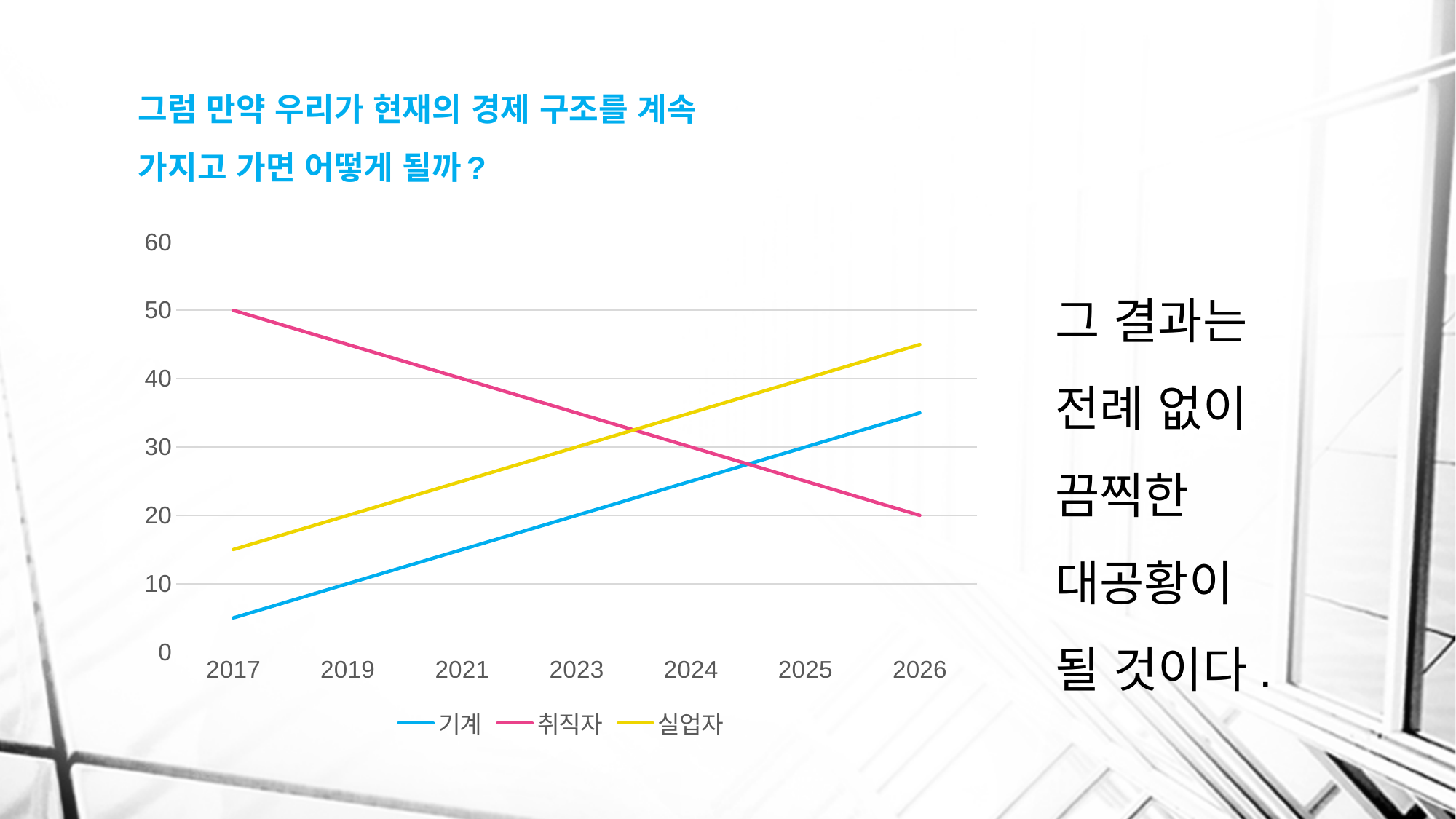

# 그럼 만약 우리가 현재의 경제 구조를 계속 가지고 가면 어떻게 될까?

### Chart

| Category | 기계 | 취직자 | 실업자 |
|---|---|---|---|
| 2017 | 5.0 | 50.0 | 15.0 |
| 2019 | 10.0 | 45.0 | 20.0 |
| 2021 | 15.0 | 40.0 | 25.0 |
| 2023 | 20.0 | 35.0 | 30.0 |
| 2024 | 25.0 | 30.0 | 35.0 |
| 2025 | 30.0 | 25.0 | 40.0 |
| 2026 | 35.0 | 20.0 | 45.0 |
그 결과는 전례 없이 끔찍한 대공황이 될 것이다.